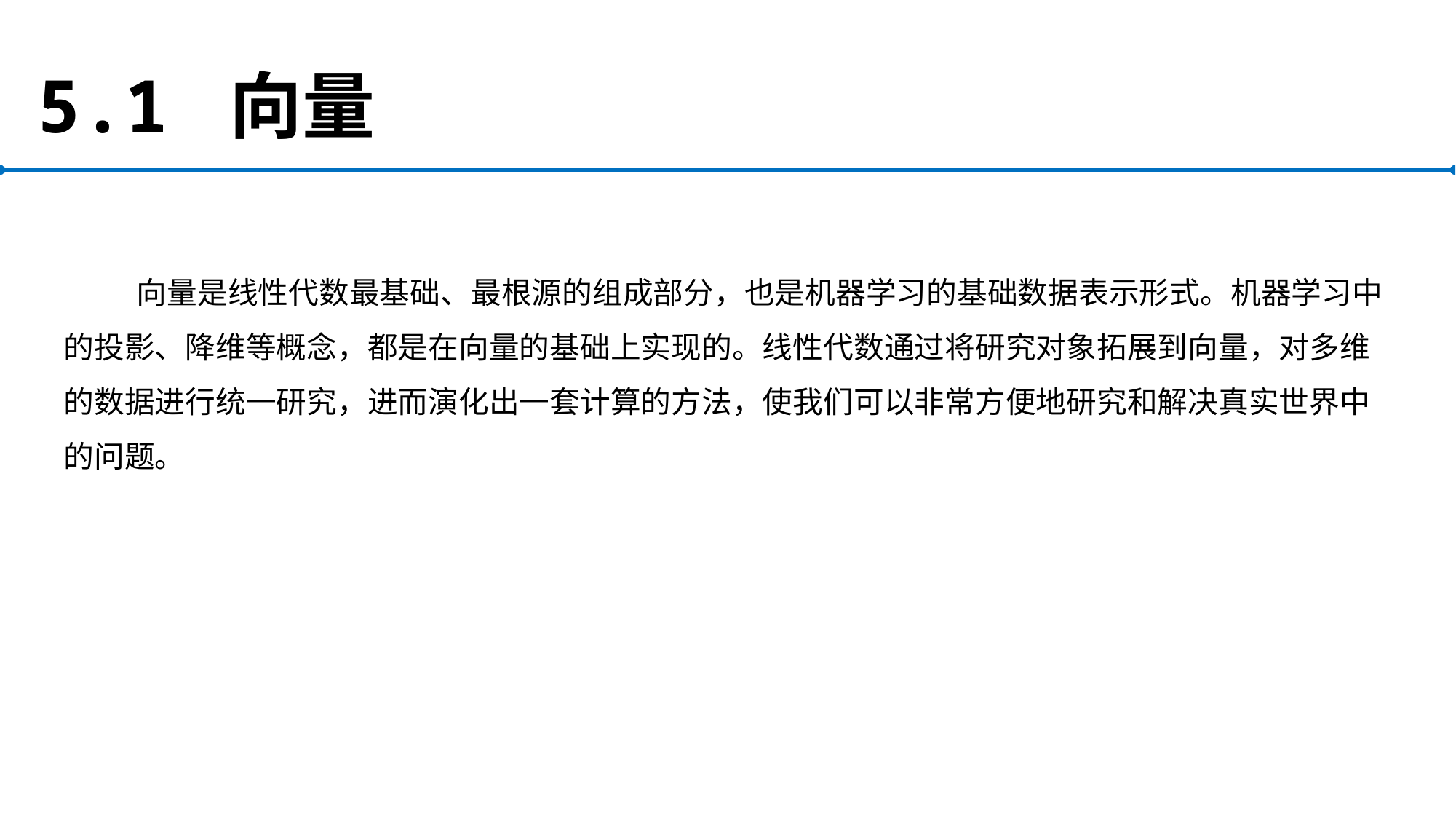

# 5.1 向量
向量是线性代数最基础、最根源的组成部分，也是机器学习的基础数据表示形式。机器学习中的投影、降维等概念，都是在向量的基础上实现的。线性代数通过将研究对象拓展到向量，对多维的数据进行统一研究，进而演化出一套计算的方法，使我们可以非常方便地研究和解决真实世界中的问题。